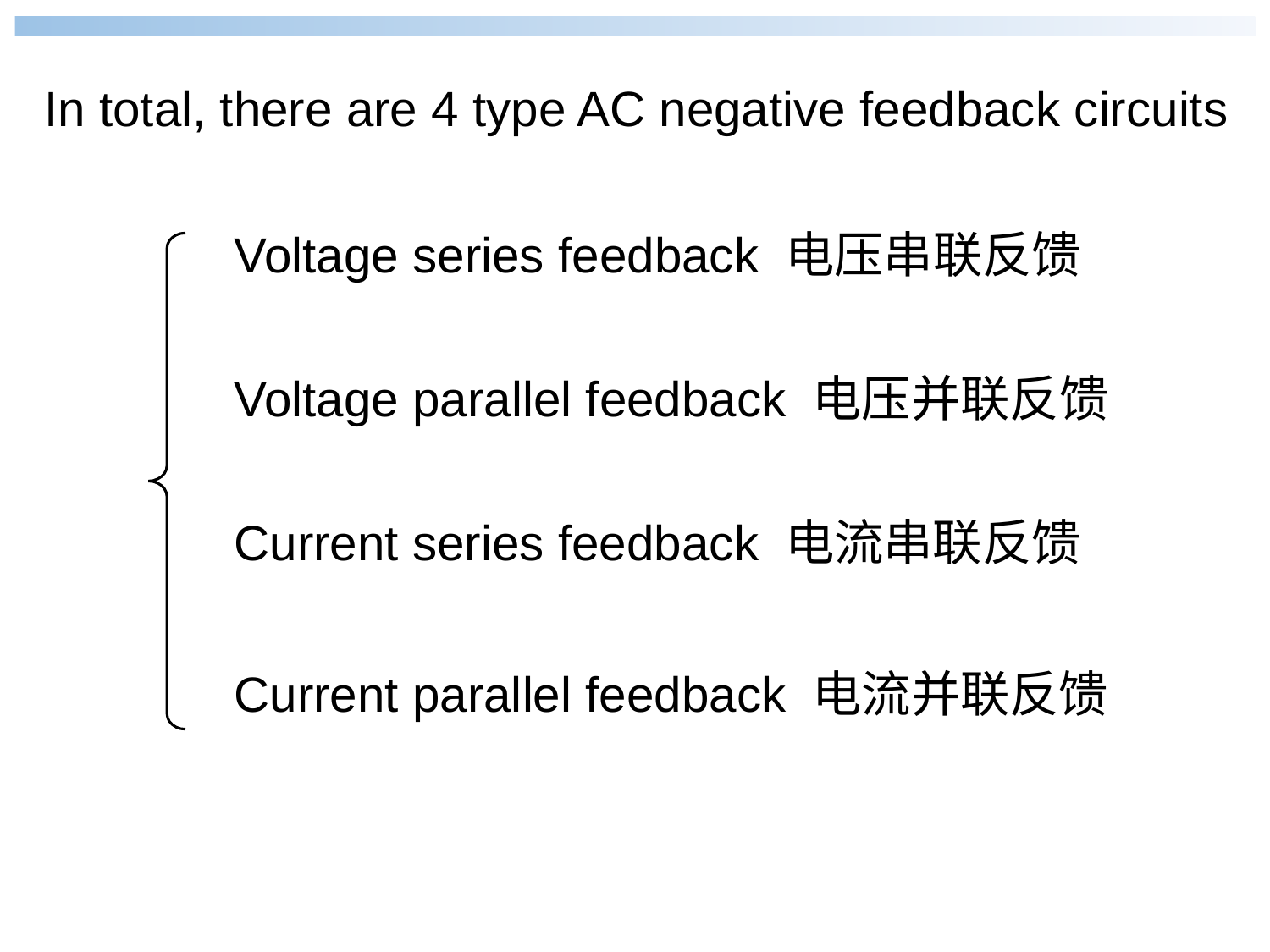

In total, there are 4 type AC negative feedback circuits
Voltage series feedback 电压串联反馈

Voltage parallel feedback 电压并联反馈
Current series feedback 电流串联反馈
Current parallel feedback 电流并联反馈